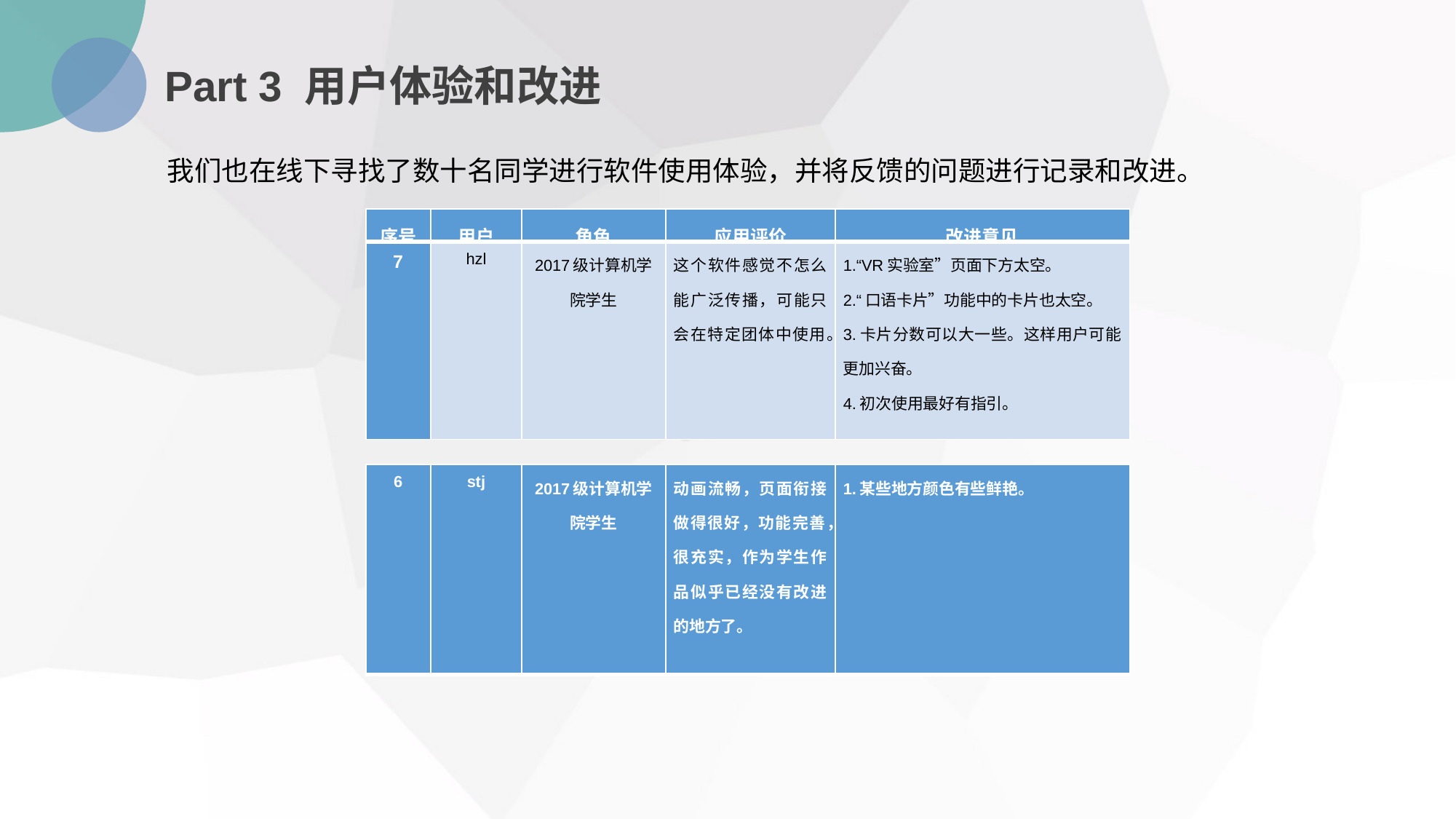

Part 3 用户体验和改进
我们也在线下寻找了数十名同学进行软件使用体验，并将反馈的问题进行记录和改进。
| 序号 | 用户 | 角色 | 应用评价 | 改进意见 |
| --- | --- | --- | --- | --- |
| 7 | hzl | 2017级计算机学院学生 | 这个软件感觉不怎么能广泛传播，可能只会在特定团体中使用。 | 1.“VR实验室”页面下方太空。 2.“口语卡片”功能中的卡片也太空。 3.卡片分数可以大一些。这样用户可能更加兴奋。 4.初次使用最好有指引。 |
| 6 | stj | 2017级计算机学院学生 | 动画流畅，页面衔接做得很好，功能完善，很充实，作为学生作品似乎已经没有改进的地方了。 | 1.某些地方颜色有些鲜艳。 |
| --- | --- | --- | --- | --- |